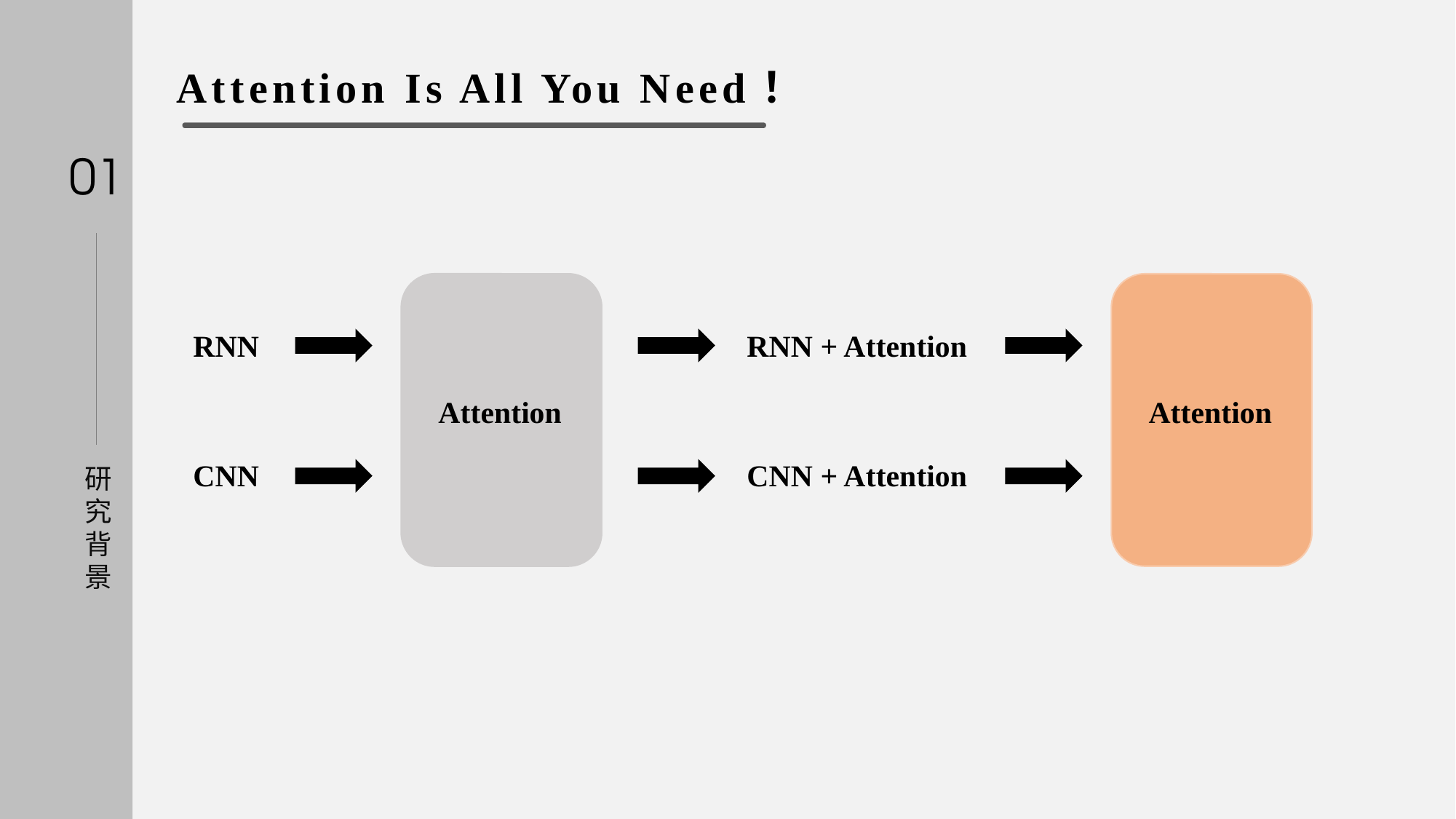

Attention Is All You Need！

01

RNN
RNN + Attention

Attention
Attention
CNN
CNN + Attention
研究背景